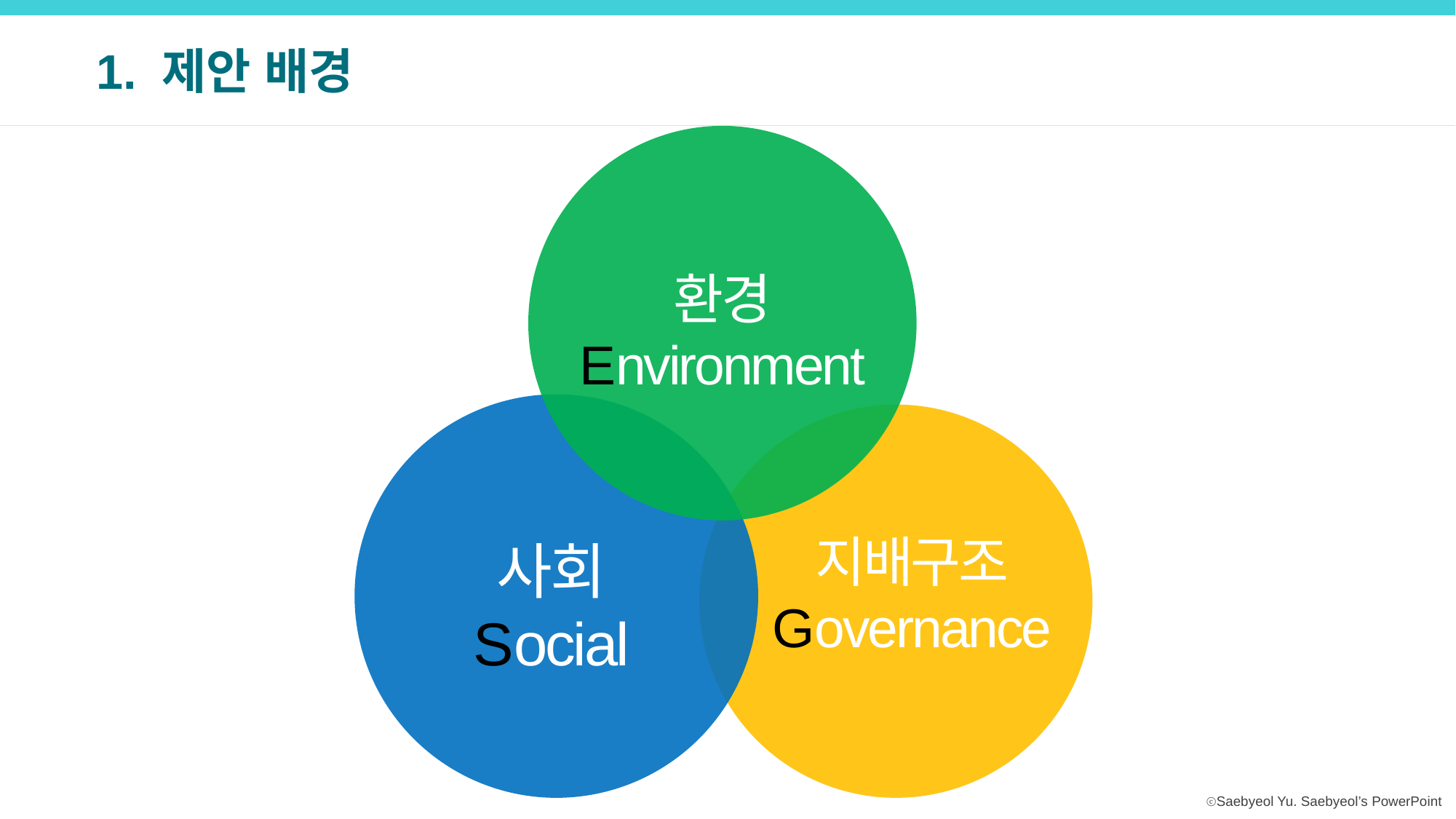

1. 제안 배경

환경
Environment

지배구조
Governance
사회
Social